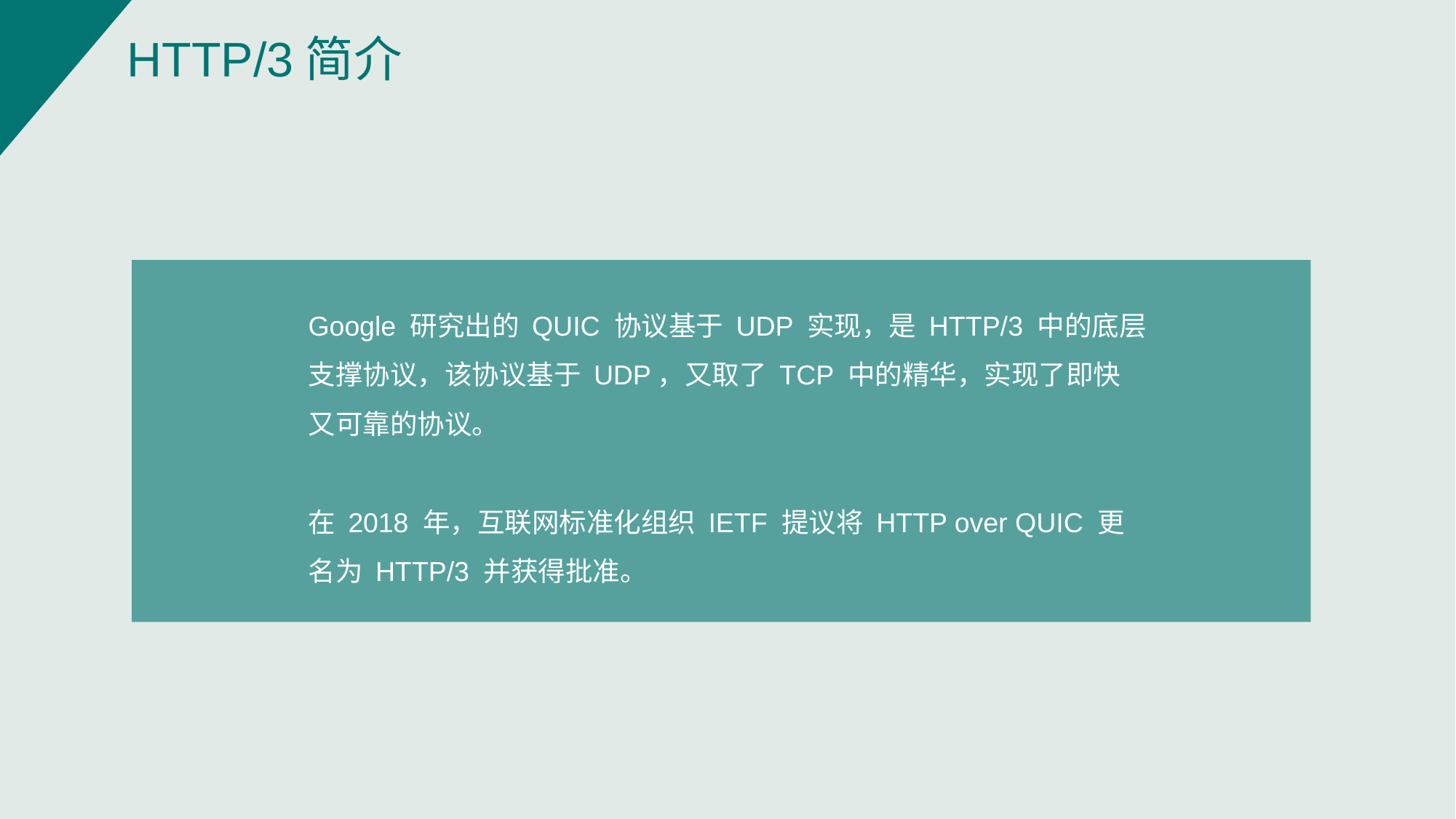

HTTP/3简介

Google 研究出的 QUIC 协议基于 UDP 实现，是 HTTP/3 中的底层支撑协议，该协议基于 UDP，又取了 TCP 中的精华，实现了即快又可靠的协议。

在 2018 年，互联网标准化组织 IETF 提议将 HTTP over QUIC 更名为 HTTP/3 并获得批准。